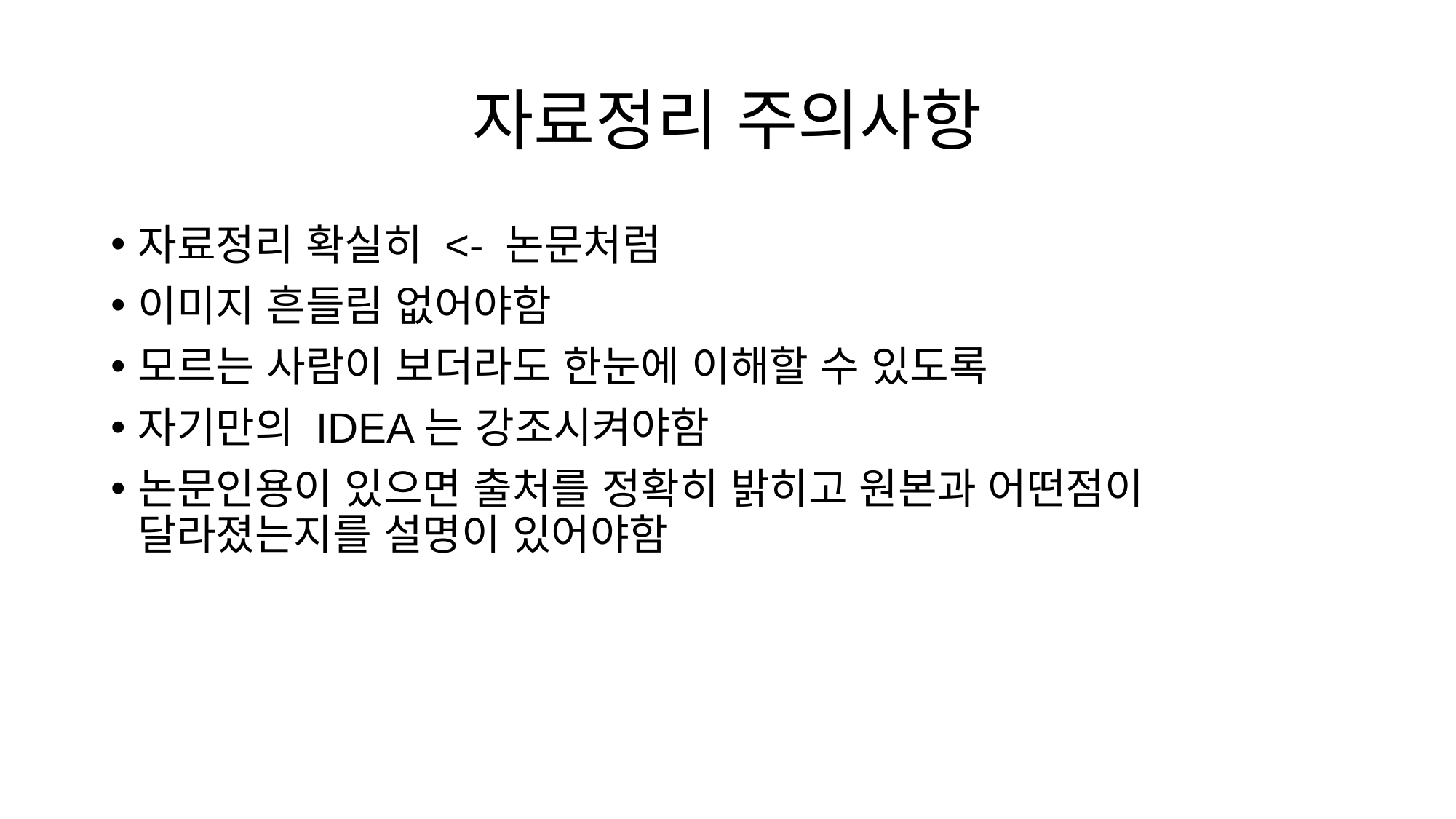

# 자료정리 주의사항
자료정리 확실히 <- 논문처럼
이미지 흔들림 없어야함
모르는 사람이 보더라도 한눈에 이해할 수 있도록
자기만의 IDEA는 강조시켜야함
논문인용이 있으면 출처를 정확히 밝히고 원본과 어떤점이 달라졌는지를 설명이 있어야함